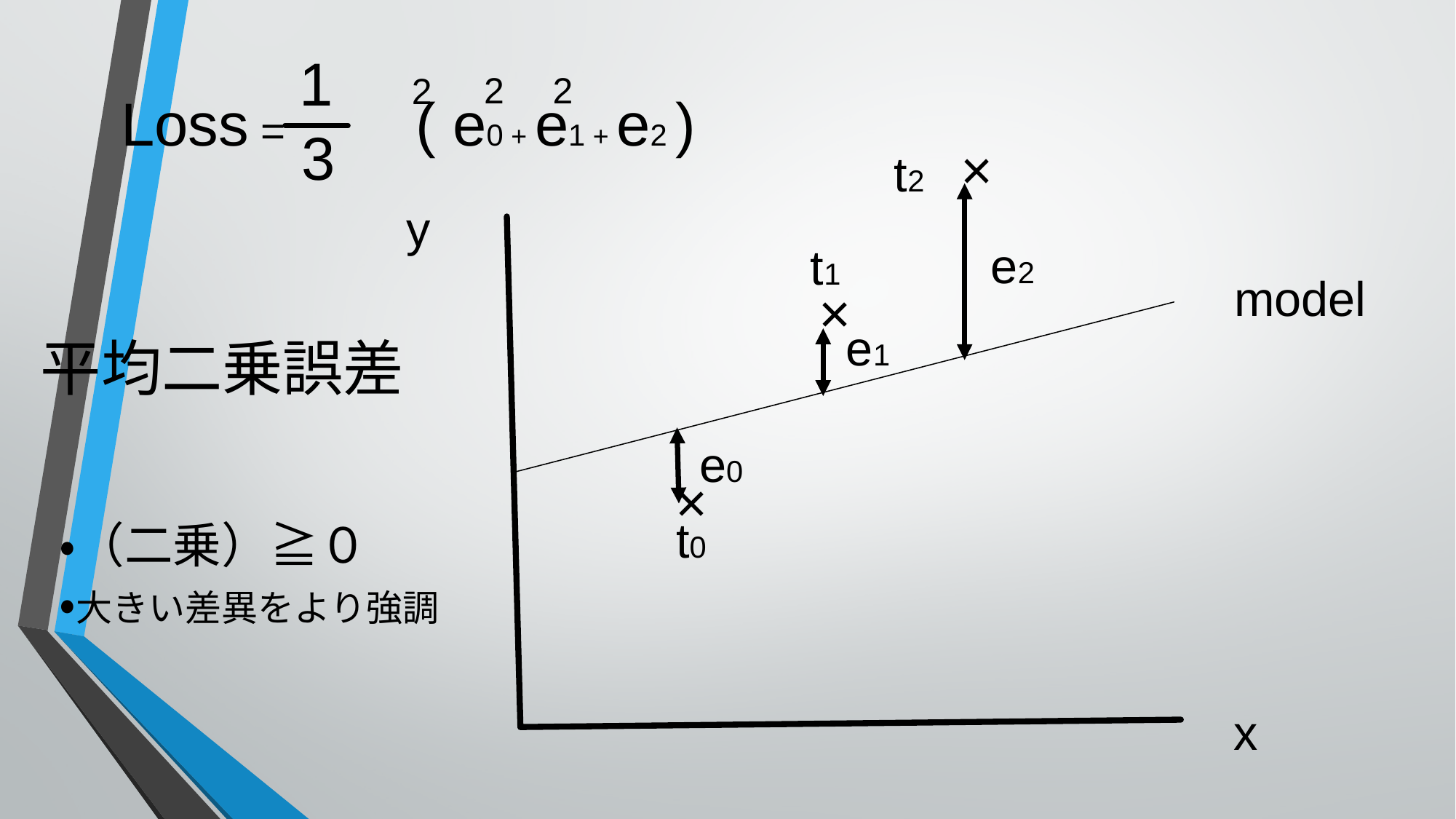

1
2
2
2
Loss =           ( e0 + e1 + e2 )
3
×
t2
y
e2
t1
model
×
e1
平均二乗誤差
e0
×
t0
・（二乗）≧０
・大きい差異をより強調
x